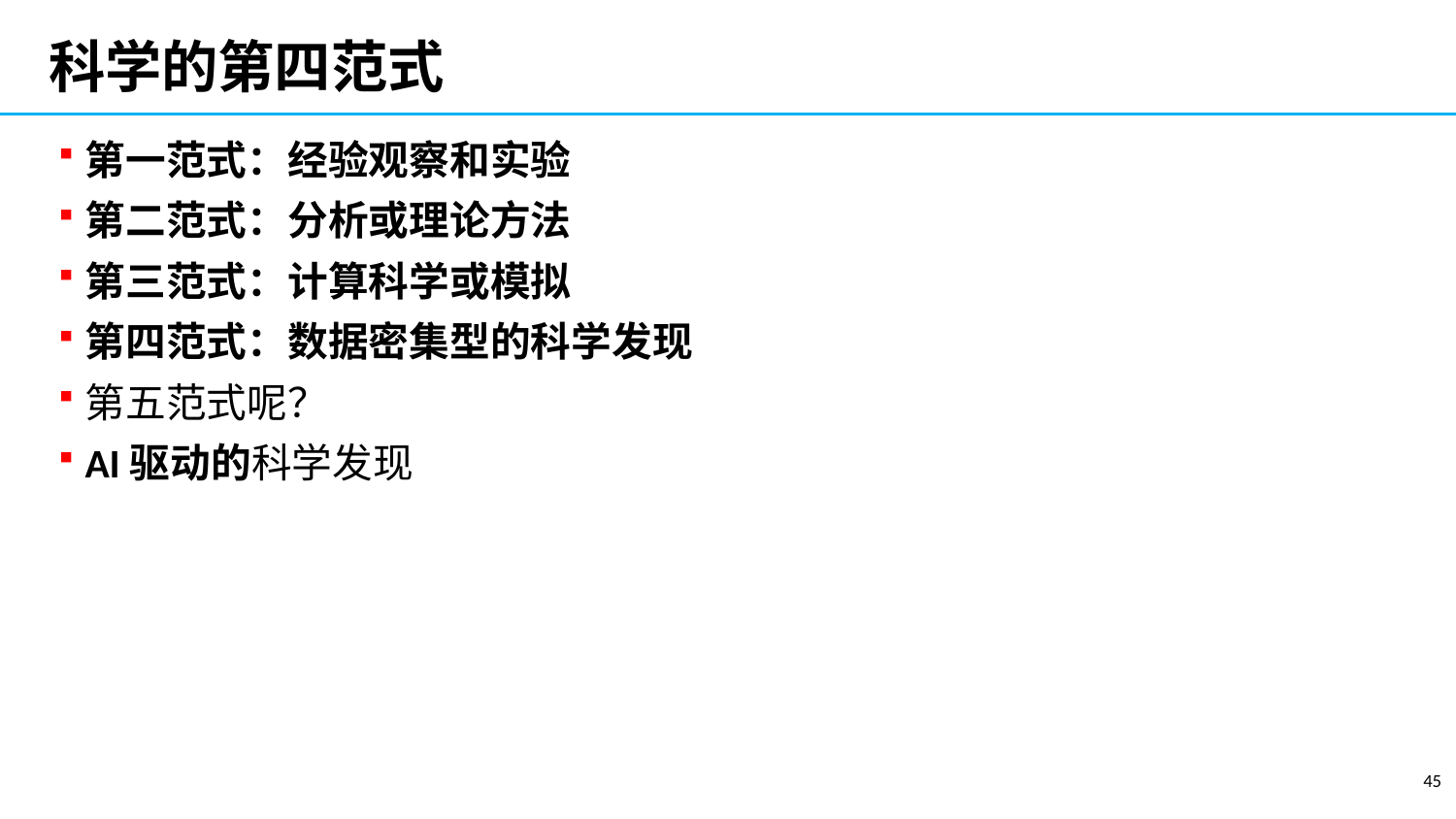

# 科学的第四范式
第一范式：经验观察和实验
第二范式：分析或理论方法
第三范式：计算科学或模拟
第四范式：数据密集型的科学发现
第五范式呢？
AI驱动的科学发现
45